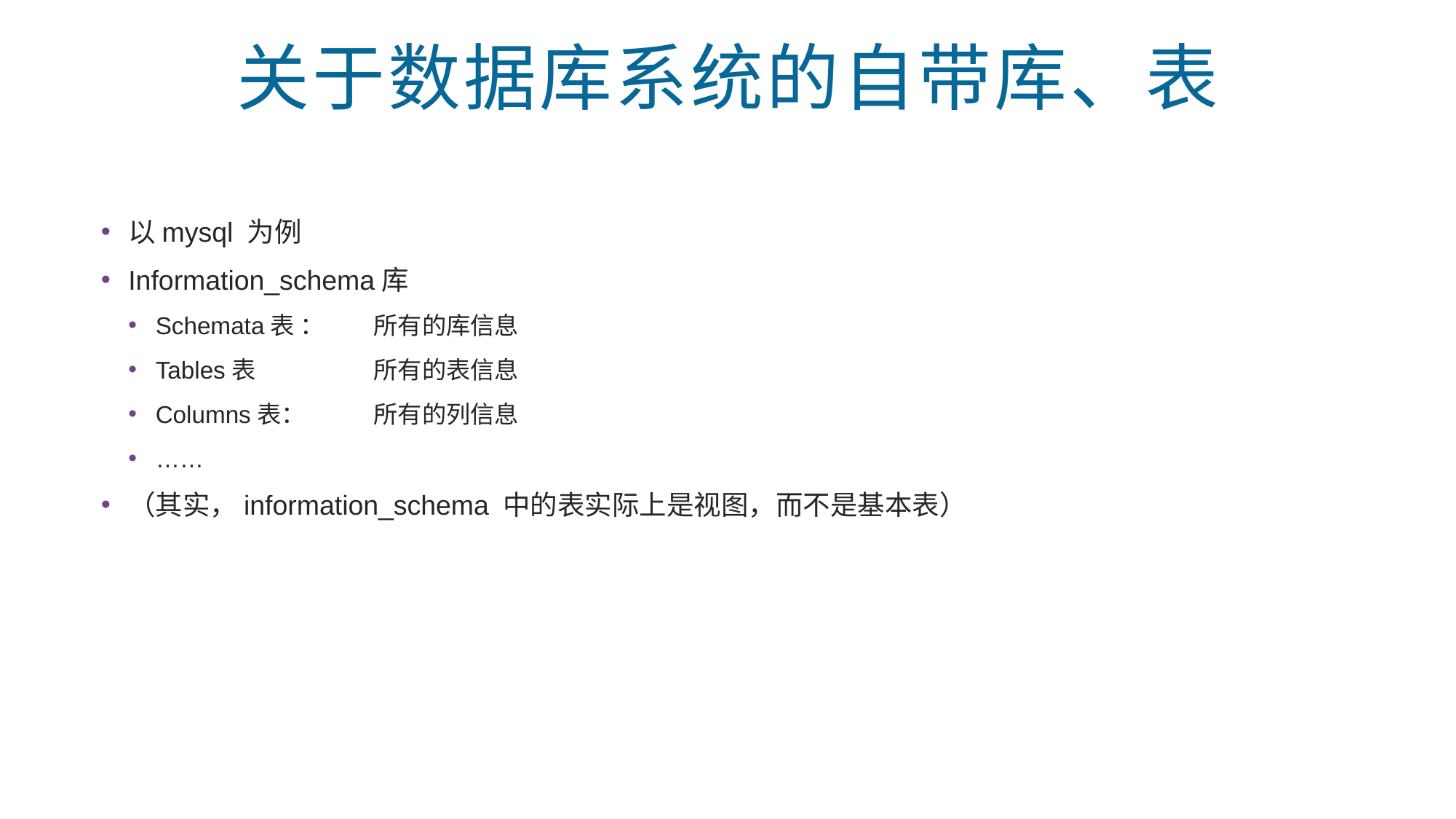

# 关于数据库系统的自带库、表
以mysql 为例
Information_schema库
Schemata表 ：	所有的库信息
Tables表		所有的表信息
Columns表：	所有的列信息
……
（其实，information_schema 中的表实际上是视图，而不是基本表）